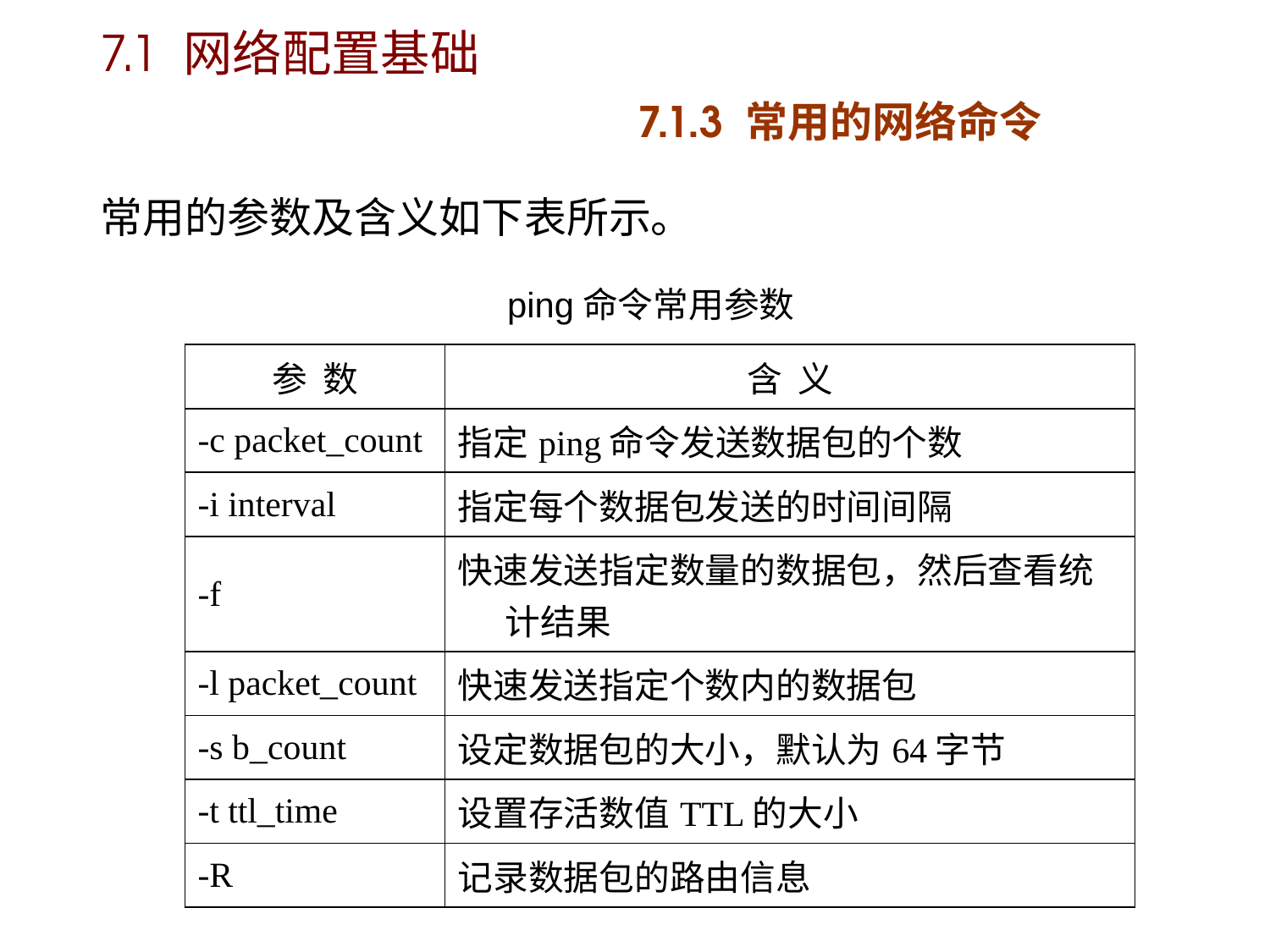

# 7.1 网络配置基础 7.1.3 常用的网络命令
常用的参数及含义如下表所示。
ping命令常用参数
| 参 数 | 含 义 |
| --- | --- |
| -c packet\_count | 指定ping命令发送数据包的个数 |
| -i interval | 指定每个数据包发送的时间间隔 |
| -f | 快速发送指定数量的数据包，然后查看统计结果 |
| -l packet\_count | 快速发送指定个数内的数据包 |
| -s b\_count | 设定数据包的大小，默认为64字节 |
| -t ttl\_time | 设置存活数值TTL的大小 |
| -R | 记录数据包的路由信息 |